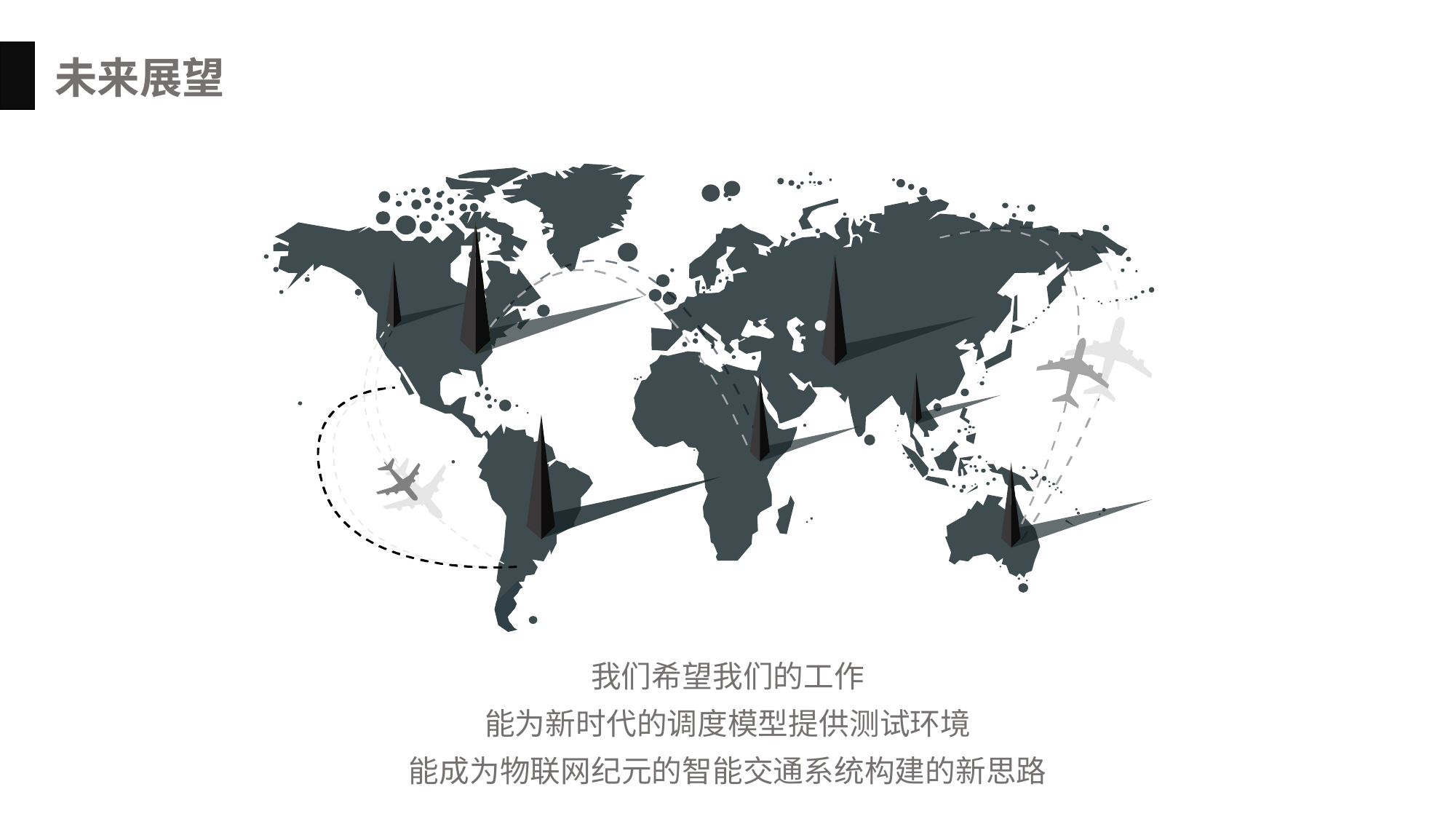

未来展望

我们希望我们的工作
能为新时代的调度模型提供测试环境
能成为物联网纪元的智能交通系统构建的新思路